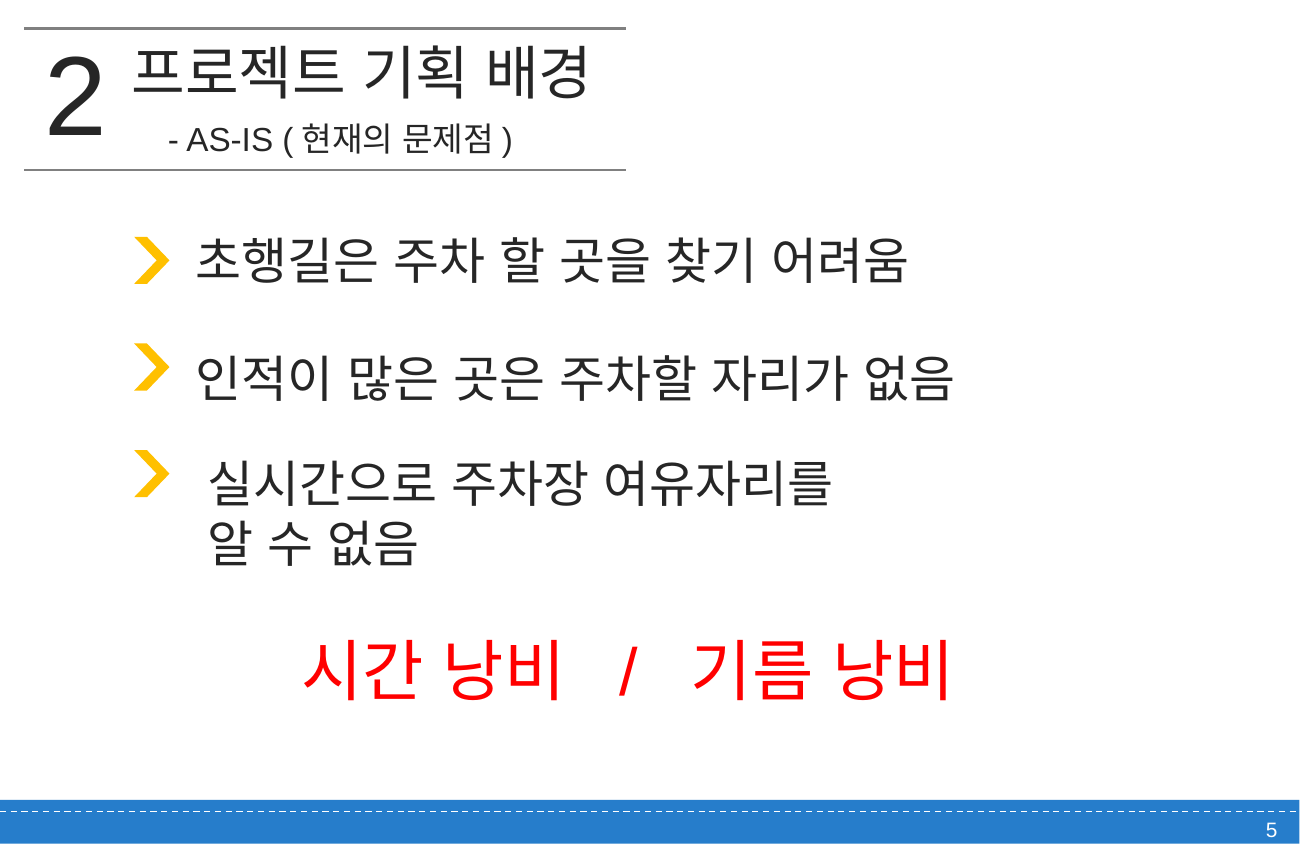

프로젝트 기획 배경
# 2
- AS-IS (현재의 문제점)
초행길은 주차 할 곳을 찾기 어려움

인적이 많은 곳은 주차할 자리가 없음

실시간으로 주차장 여유자리를
알 수 없음

시간 낭비  /  기름 낭비
5